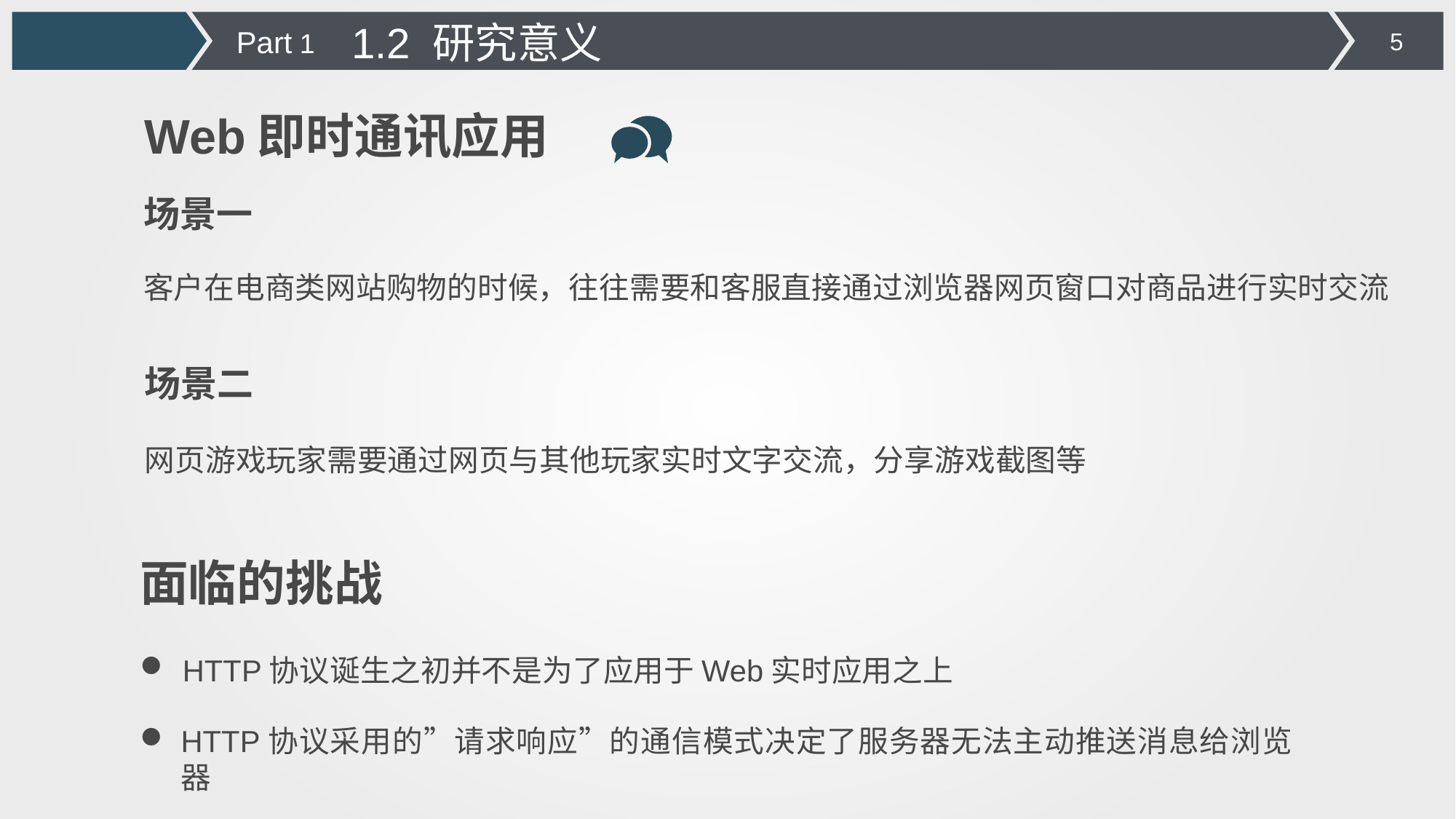

1.2 研究意义
Part 1
Web即时通讯应用

场景一
客户在电商类网站购物的时候，往往需要和客服直接通过浏览器网页窗口对商品进行实时交流
场景二
网页游戏玩家需要通过网页与其他玩家实时文字交流，分享游戏截图等
面临的挑战
 HTTP协议诞生之初并不是为了应用于Web实时应用之上

HTTP协议采用的”请求响应”的通信模式决定了服务器无法主动推送消息给浏览器